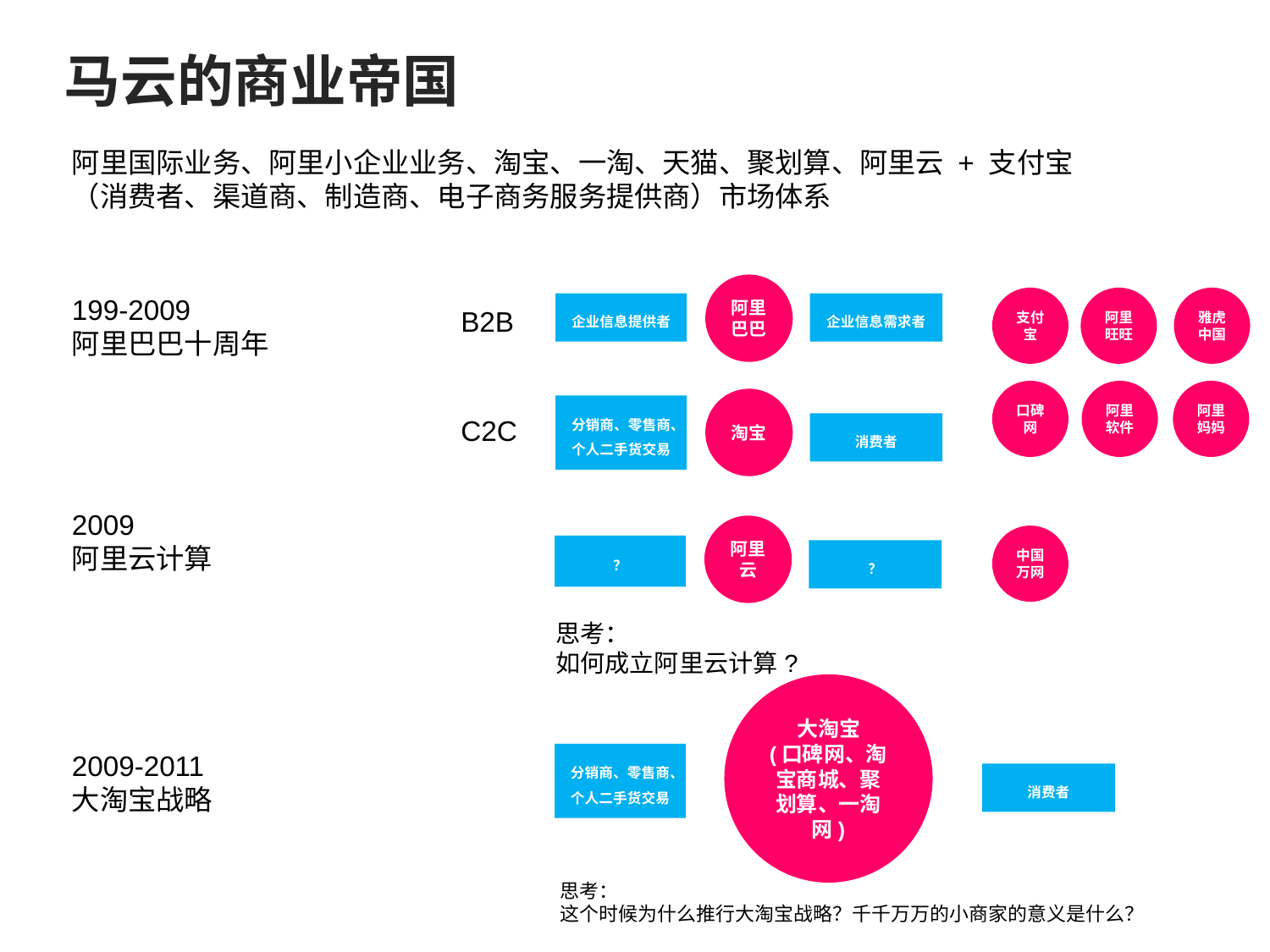

马云的商业帝国
阿里国际业务、阿里小企业业务、淘宝、一淘、天猫、聚划算、阿里云 + 支付宝
（消费者、渠道商、制造商、电子商务服务提供商）市场体系
阿里巴巴
企业信息提供者
企业信息需求者
淘宝
分销商、零售商、个人二手货交易
消费者
199-2009
阿里巴巴十周年
支付宝
阿里旺旺
雅虎中国
口碑网
阿里软件
阿里妈妈
B2B
C2C
2009
阿里云计算
阿里云
中国万网
？
？
思考：
如何成立阿里云计算?
大淘宝
(口碑网、淘宝商城、聚划算、一淘网)
2009-2011
大淘宝战略
分销商、零售商、个人二手货交易
消费者
思考：
这个时候为什么推行大淘宝战略？千千万万的小商家的意义是什么？